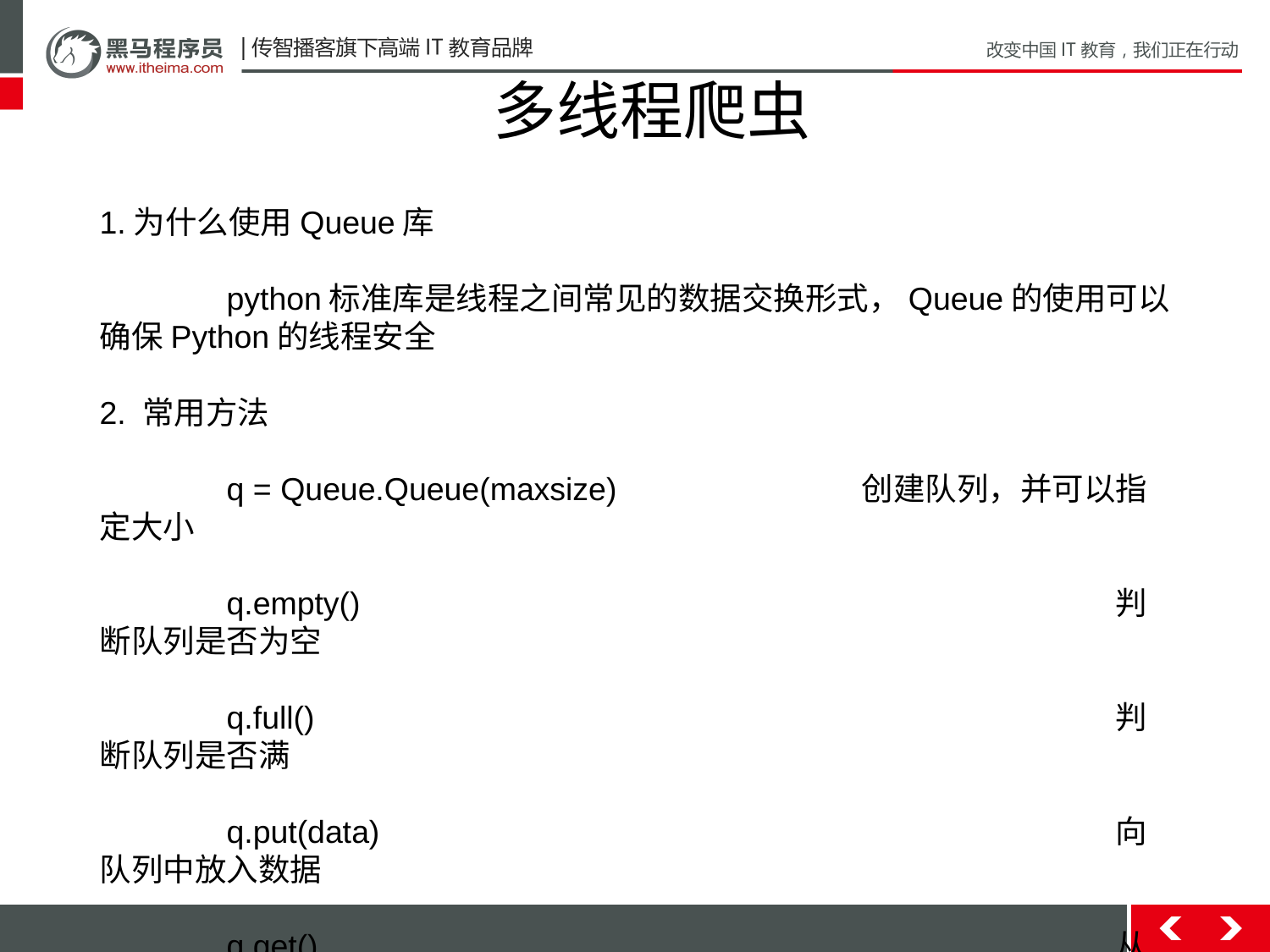

多线程爬虫
1.为什么使用Queue库

	python标准库是线程之间常见的数据交换形式，Queue的使用可以确保Python的线程安全

2. 常用方法

	q = Queue.Queue(maxsize)		创建队列，并可以指定大小

	q.empty()						判断队列是否为空

	q.full()							判断队列是否满

	q.put(data)						向队列中放入数据

	q.get()							从队列中拿数据